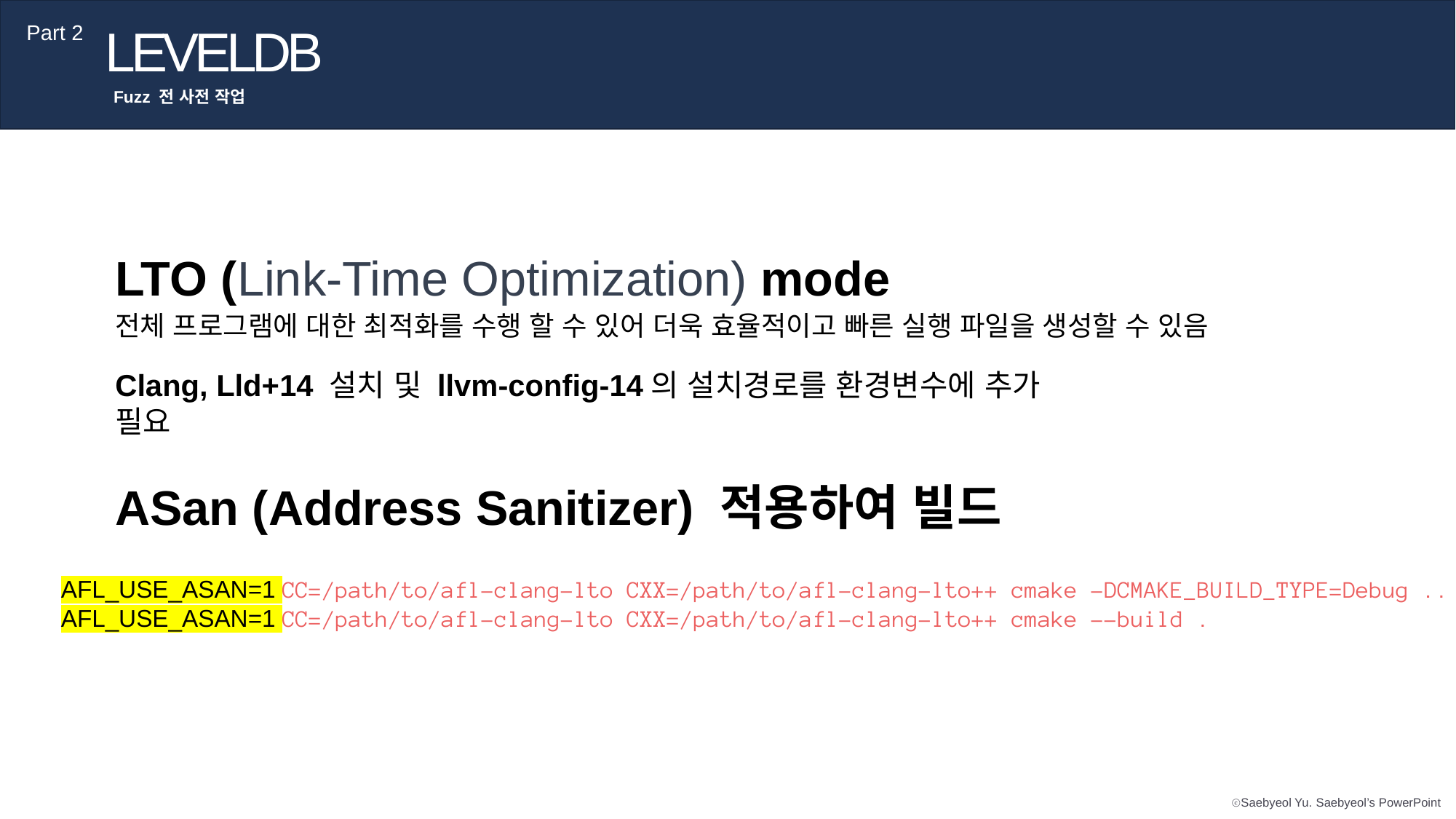

LEVELDB
Part 2
Fuzz 전 사전 작업
LTO (Link-Time Optimization) mode
전체 프로그램에 대한 최적화를 수행 할 수 있어 더욱 효율적이고 빠른 실행 파일을 생성할 수 있음
Clang, Lld+14 설치 및 llvm-config-14의 설치경로를 환경변수에 추가 필요
ASan (Address Sanitizer) 적용하여 빌드
AFL_USE_ASAN=1 CC=/path/to/afl-clang-lto CXX=/path/to/afl-clang-lto++ cmake -DCMAKE_BUILD_TYPE=Debug ..
AFL_USE_ASAN=1 CC=/path/to/afl-clang-lto CXX=/path/to/afl-clang-lto++ cmake --build .